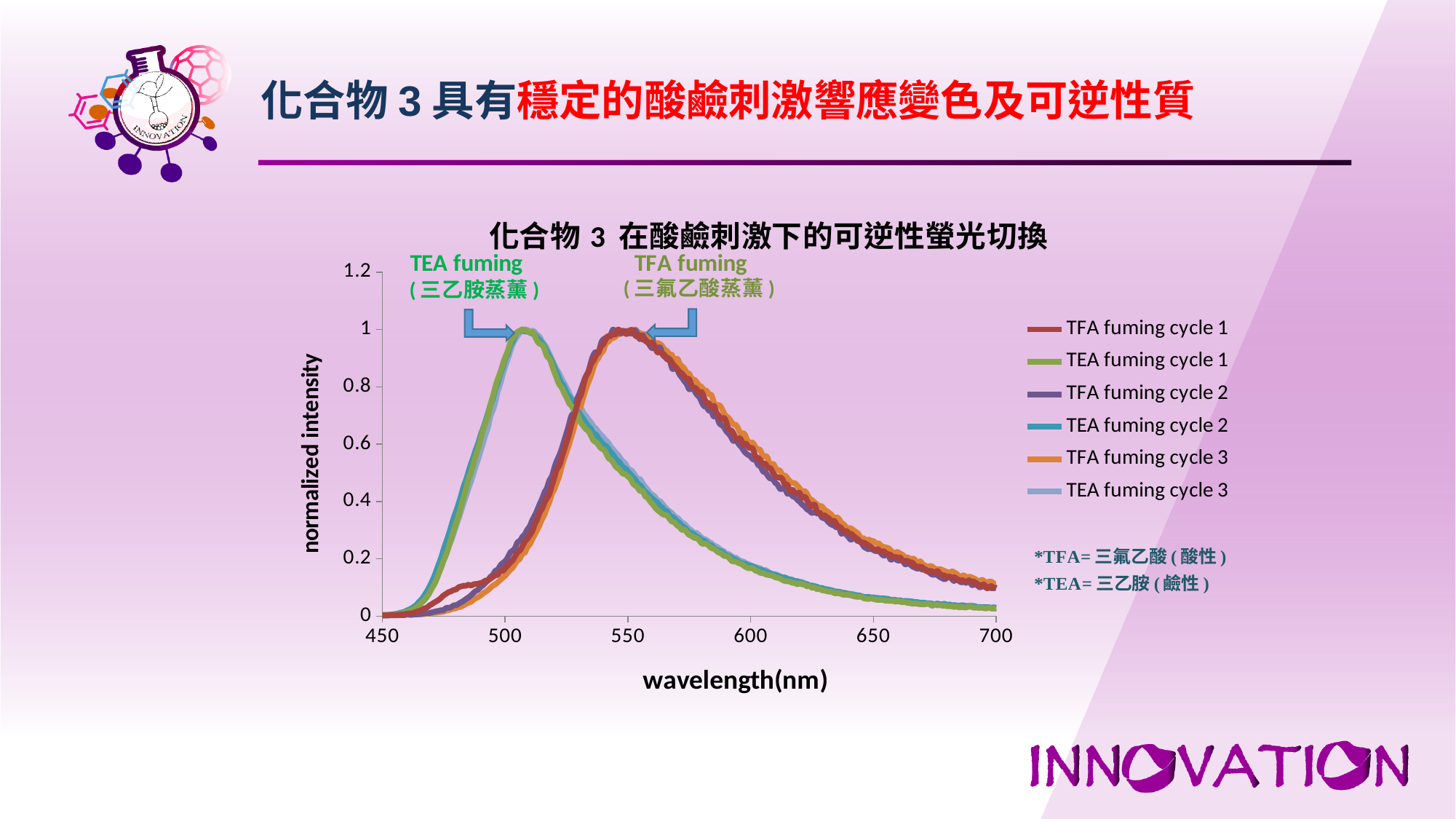

化合物3具有穩定的酸鹼刺激響應變色及可逆性質

### Chart: 化合物3 在酸鹼刺激下的可逆性螢光切換

| Category |  |  |  |  |  |  |
|---|---|---|---|---|---|---|